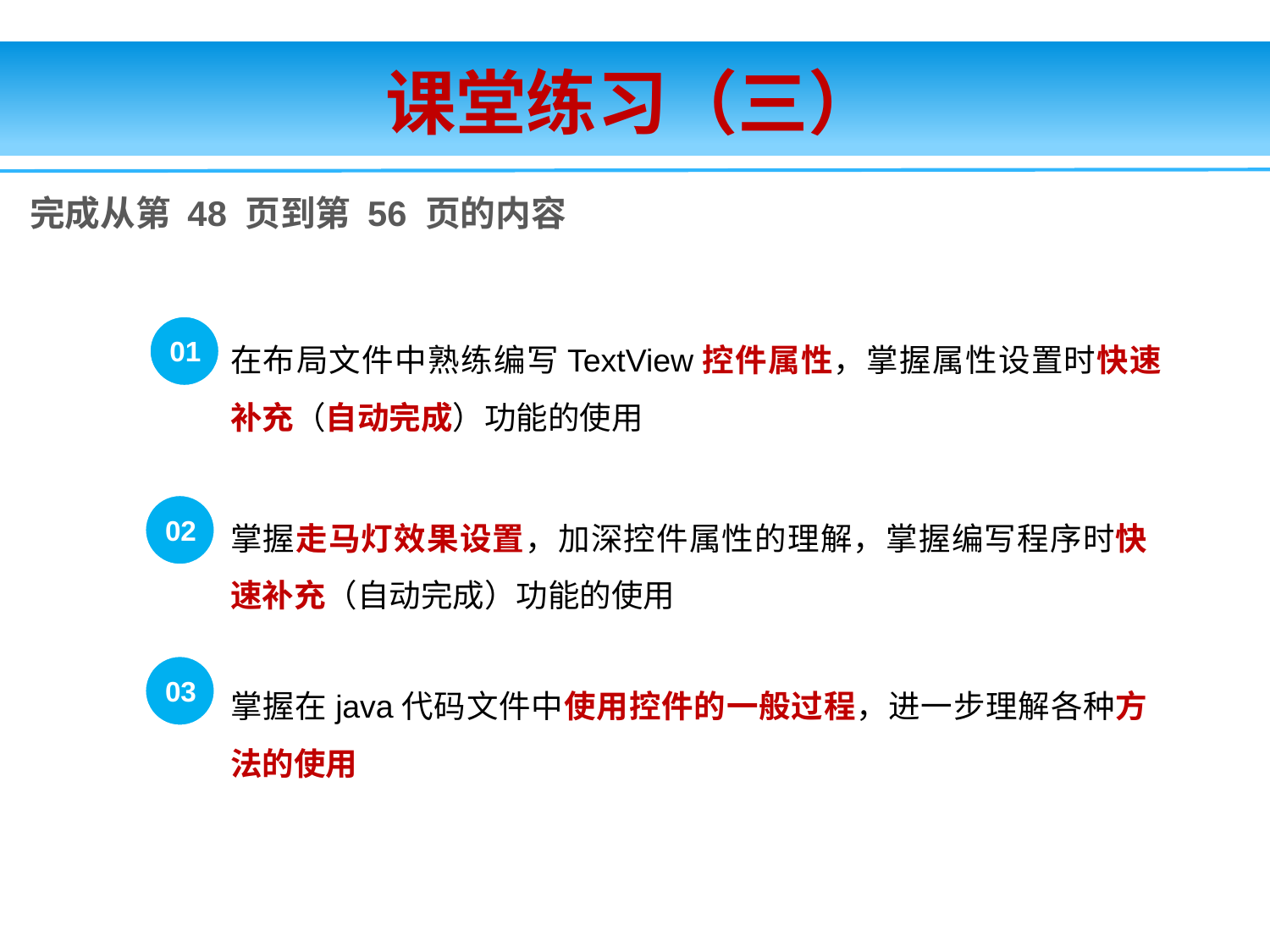

课堂练习（三）
完成从第 48 页到第 56 页的内容

01
在布局文件中熟练编写TextView控件属性，掌握属性设置时快速补充（自动完成）功能的使用

02
掌握走马灯效果设置，加深控件属性的理解，掌握编写程序时快速补充（自动完成）功能的使用

03
掌握在java代码文件中使用控件的一般过程，进一步理解各种方法的使用